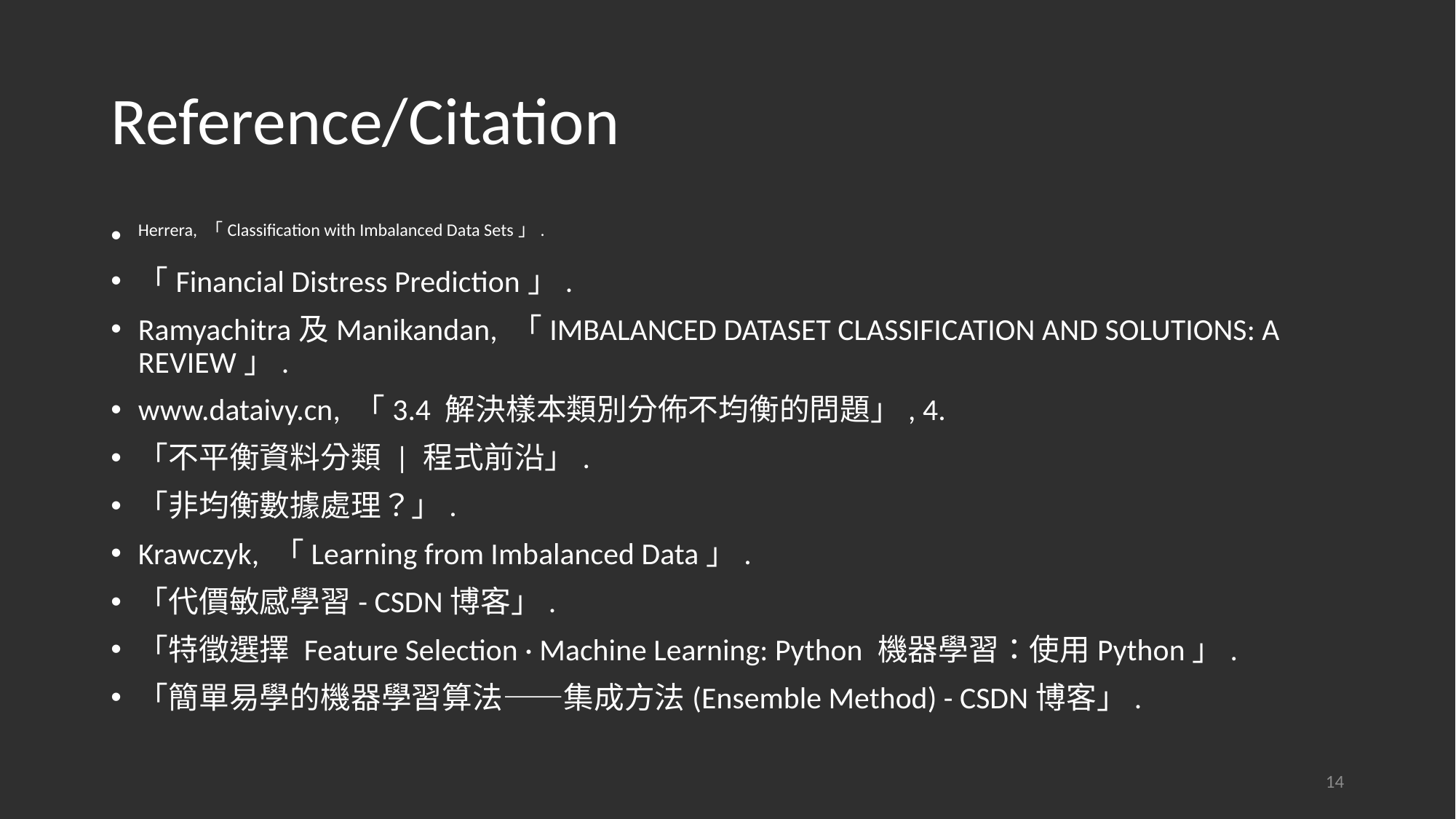

# Reference/Citation
Herrera, 「Classification with Imbalanced Data Sets」.
「Financial Distress Prediction」.
Ramyachitra及Manikandan, 「IMBALANCED DATASET CLASSIFICATION AND SOLUTIONS: A REVIEW」.
www.dataivy.cn, 「3.4 解決樣本類別分佈不均衡的問題」, 4.
「不平衡資料分類 | 程式前沿」.
「非均衡數據處理？」.
Krawczyk, 「Learning from Imbalanced Data」.
「代價敏感學習- CSDN博客」.
「特徵選擇 Feature Selection · Machine Learning: Python 機器學習：使用Pytho­n」.
「簡單易學的機器學習算法——集成方法(Ensemble Method) - CSDN博客」.
14